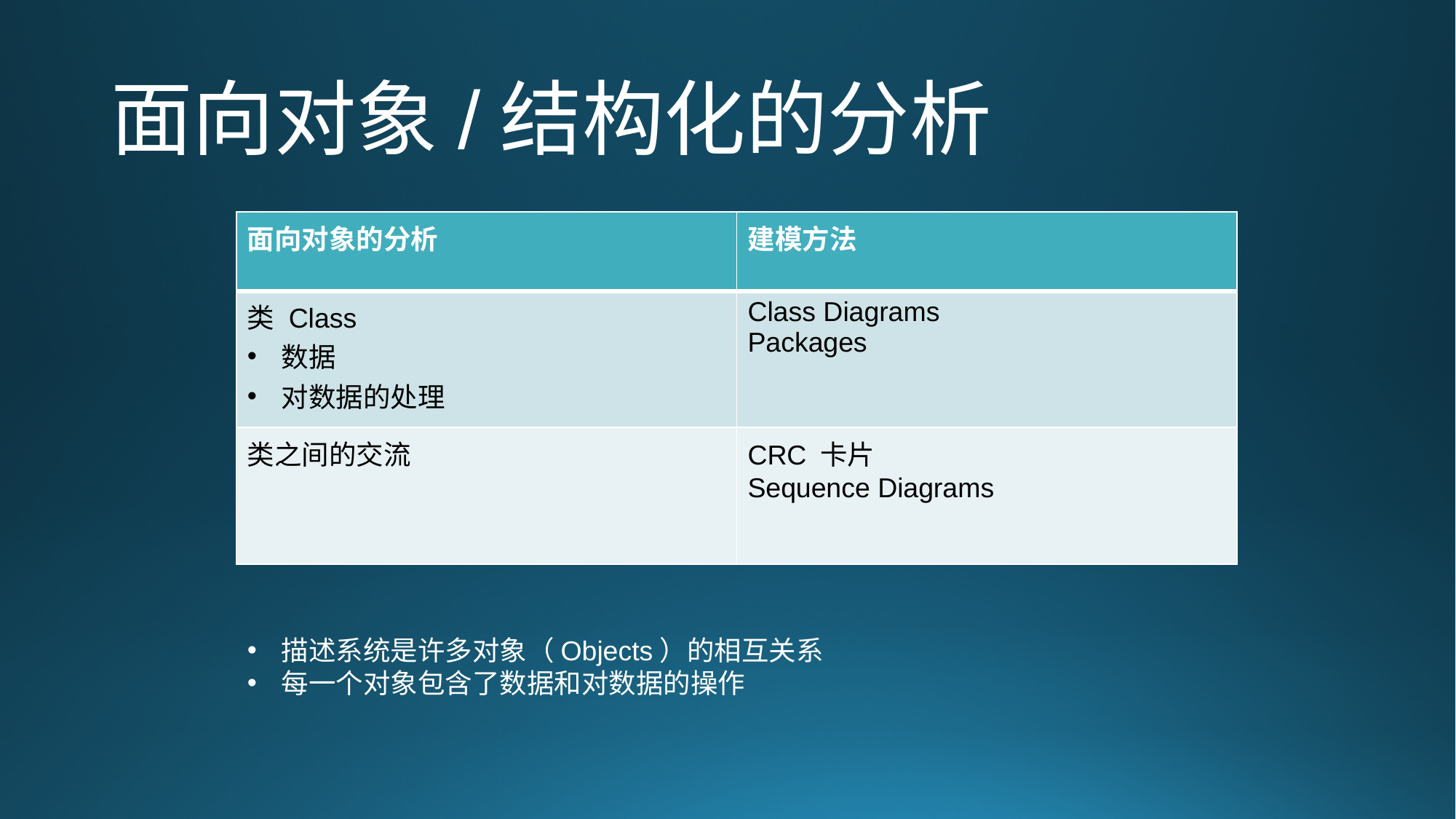

# 面向对象/结构化的分析
| 面向对象的分析 | 建模方法 |
| --- | --- |
| 类 Class 数据 对数据的处理 | Class Diagrams Packages |
| 类之间的交流 | CRC 卡片 Sequence Diagrams |
描述系统是许多对象（Objects）的相互关系
每一个对象包含了数据和对数据的操作